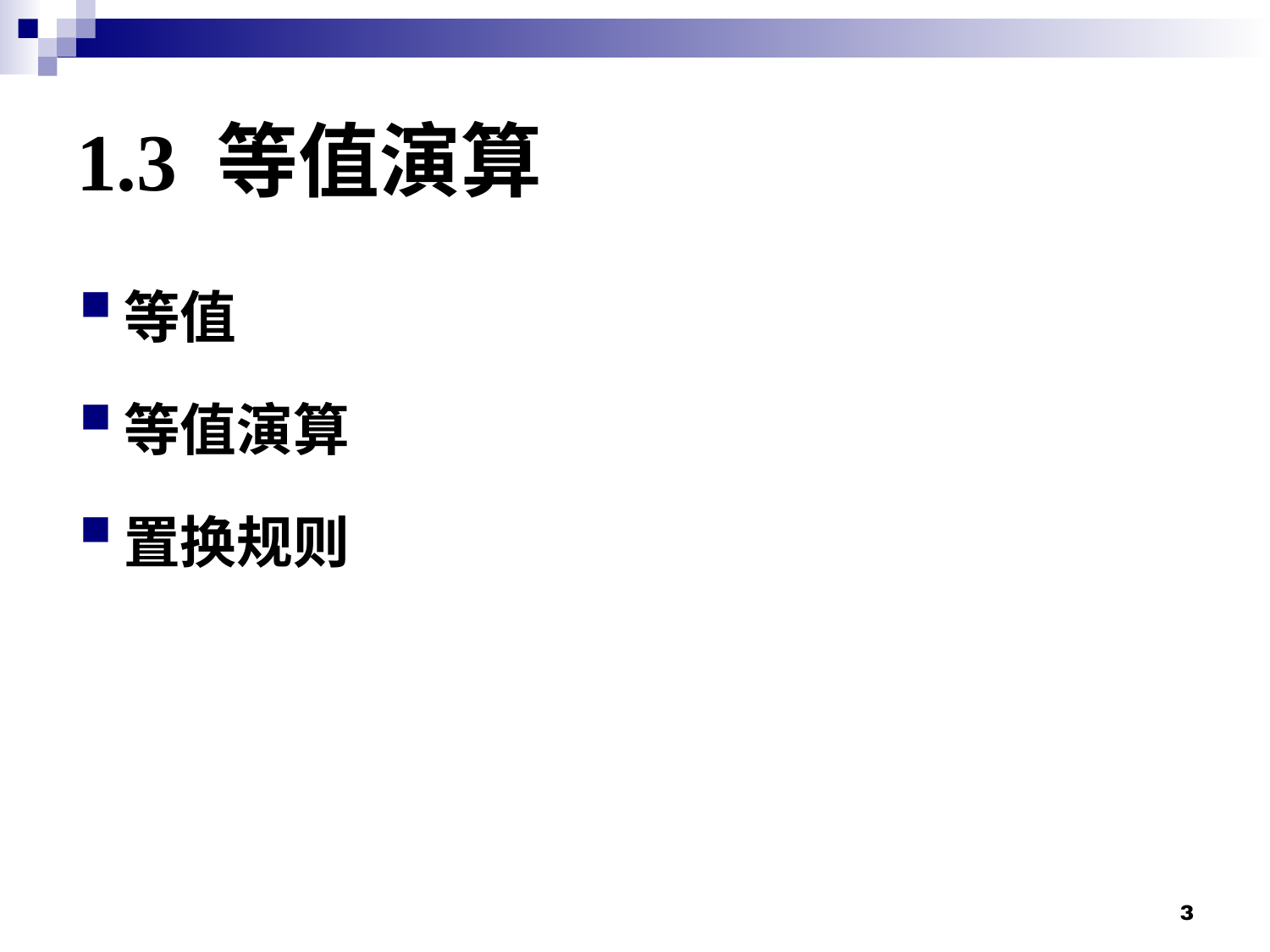

# 1.3 等值演算
等值
等值演算
置换规则
3